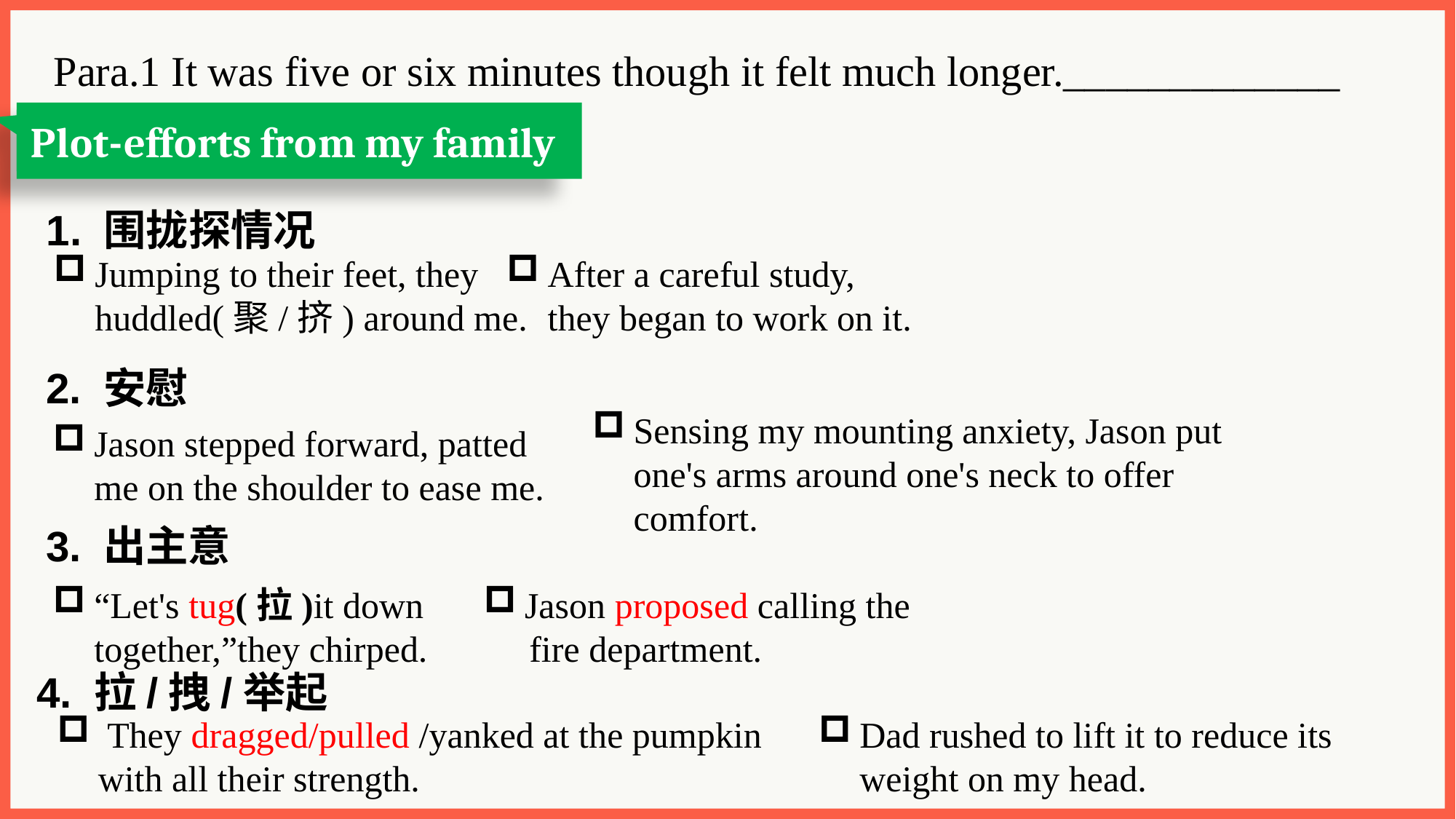

Para.1 It was five or six minutes though it felt much longer._____________

Plot-efforts from my family
1. 围拢探情况
Jumping to their feet, they huddled(聚/挤) around me.
After a careful study, they began to work on it.
2. 安慰
Sensing my mounting anxiety, Jason put one's arms around one's neck to offer comfort.
Jason stepped forward, patted me on the shoulder to ease me.
3. 出主意
“Let's tug(拉)it down together,”they chirped.
Jason proposed calling the
     fire department.
4. 拉/拽/举起
 They dragged/pulled /yanked at the pumpkin with all their strength.
Dad rushed to lift it to reduce its weight on my head.